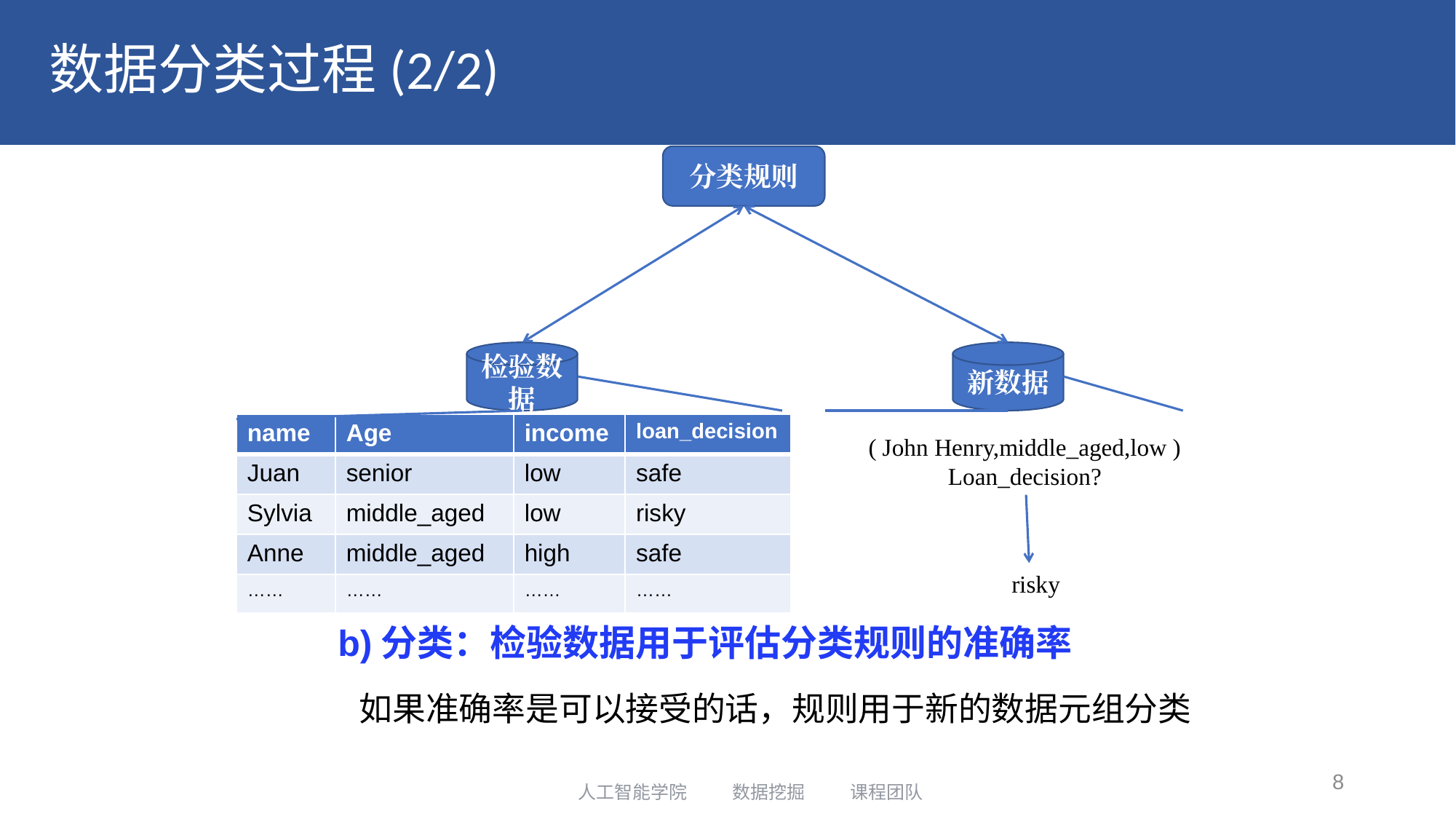

# 数据分类过程(2/2)
分类规则
检验数据
新数据
| name | Age | income | loan\_decision |
| --- | --- | --- | --- |
| Juan | senior | low | safe |
| Sylvia | middle\_aged | low | risky |
| Anne | middle\_aged | high | safe |
| …… | …… | …… | …… |
( John Henry,middle_aged,low )
Loan_decision?
risky
b)分类：检验数据用于评估分类规则的准确率
如果准确率是可以接受的话，规则用于新的数据元组分类
8
人工智能学院        数据挖掘        课程团队